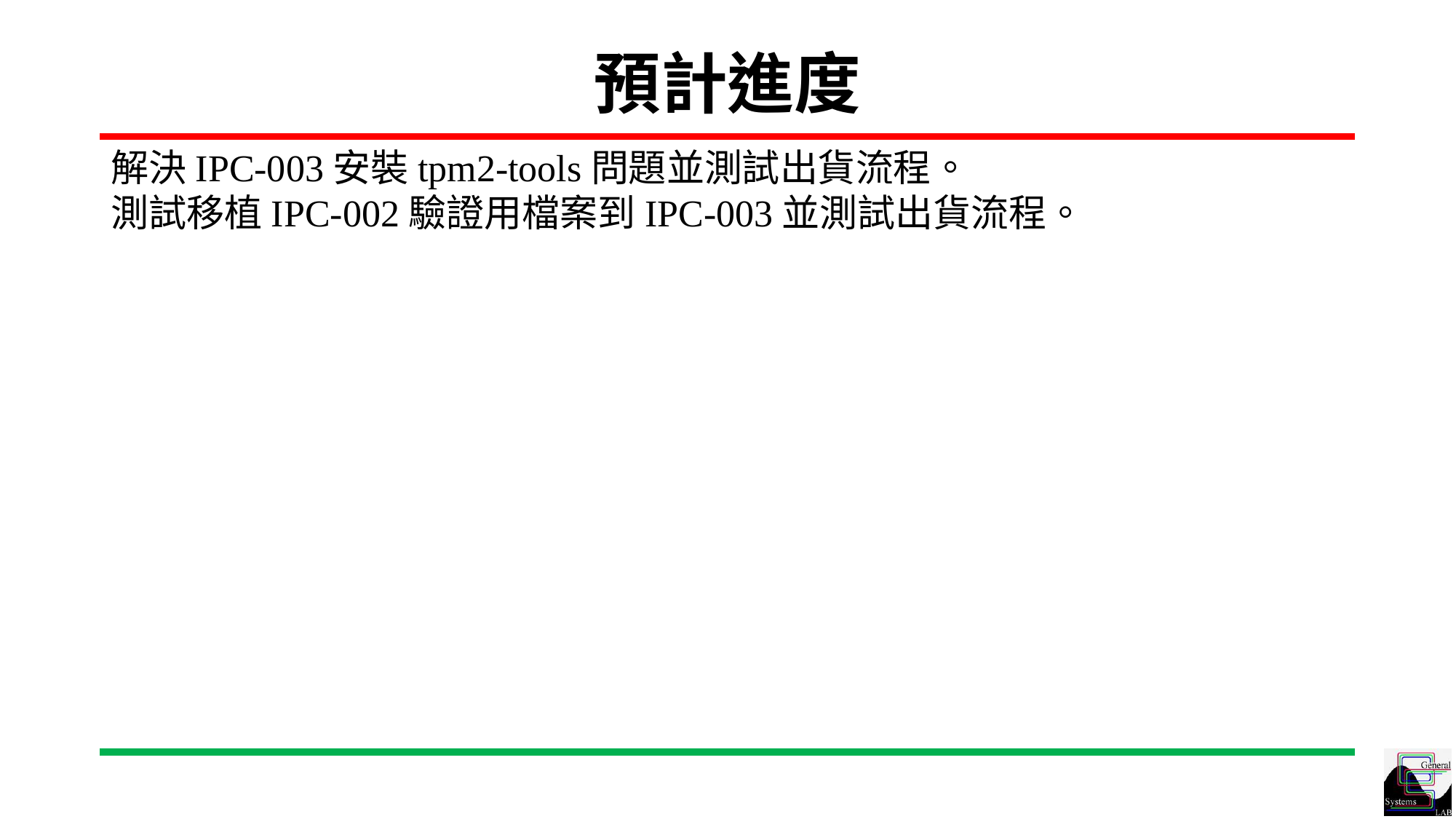

# 預計進度

解決IPC-003安裝tpm2-tools問題並測試出貨流程。
測試移植IPC-002驗證用檔案到IPC-003並測試出貨流程。